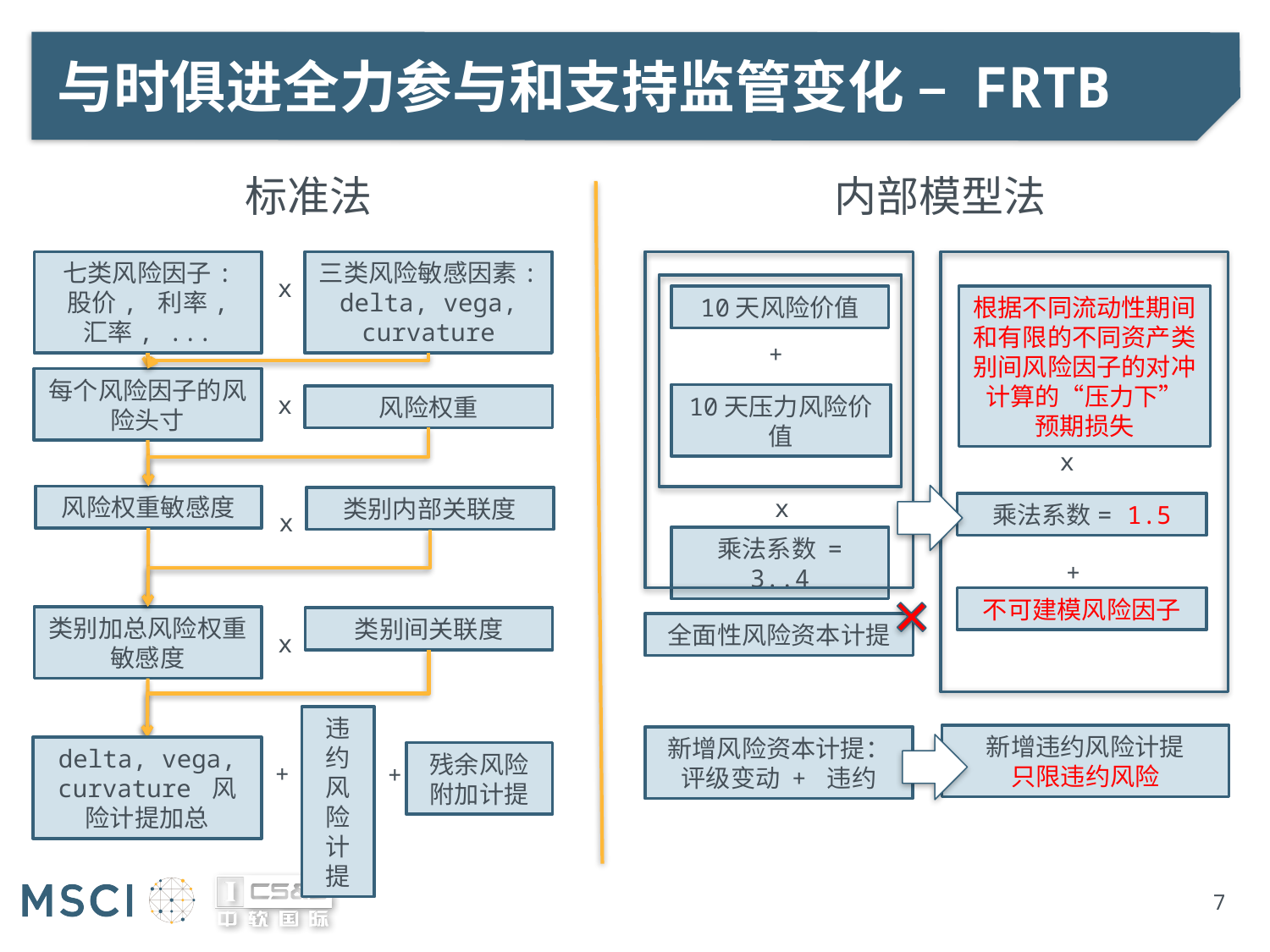

# 与时俱进全力参与和支持监管变化 – FRTB
标准法
内部模型法
七类风险因子:
股价, 利率, 汇率, ...
三类风险敏感因素:
delta, vega, curvature

x

10天风险价值
根据不同流动性期间和有限的不同资产类别间风险因子的对冲计算的“压力下” 预期损失
+
每个风险因子的风险头寸
x
10天压力风险价值
风险权重
x

风险权重敏感度
x
类别内部关联度
乘法系数= 1.5
x
乘法系数 = 3..4
+
不可建模风险因子

类别加总风险权重敏感度
类别间关联度
全面性风险资本计提
x
违约风险计提
新增违约风险计提
只限违约风险
新增风险资本计提：
评级变动 + 违约

delta, vega, curvature 风险计提加总
残余风险附加计提
+
+
7